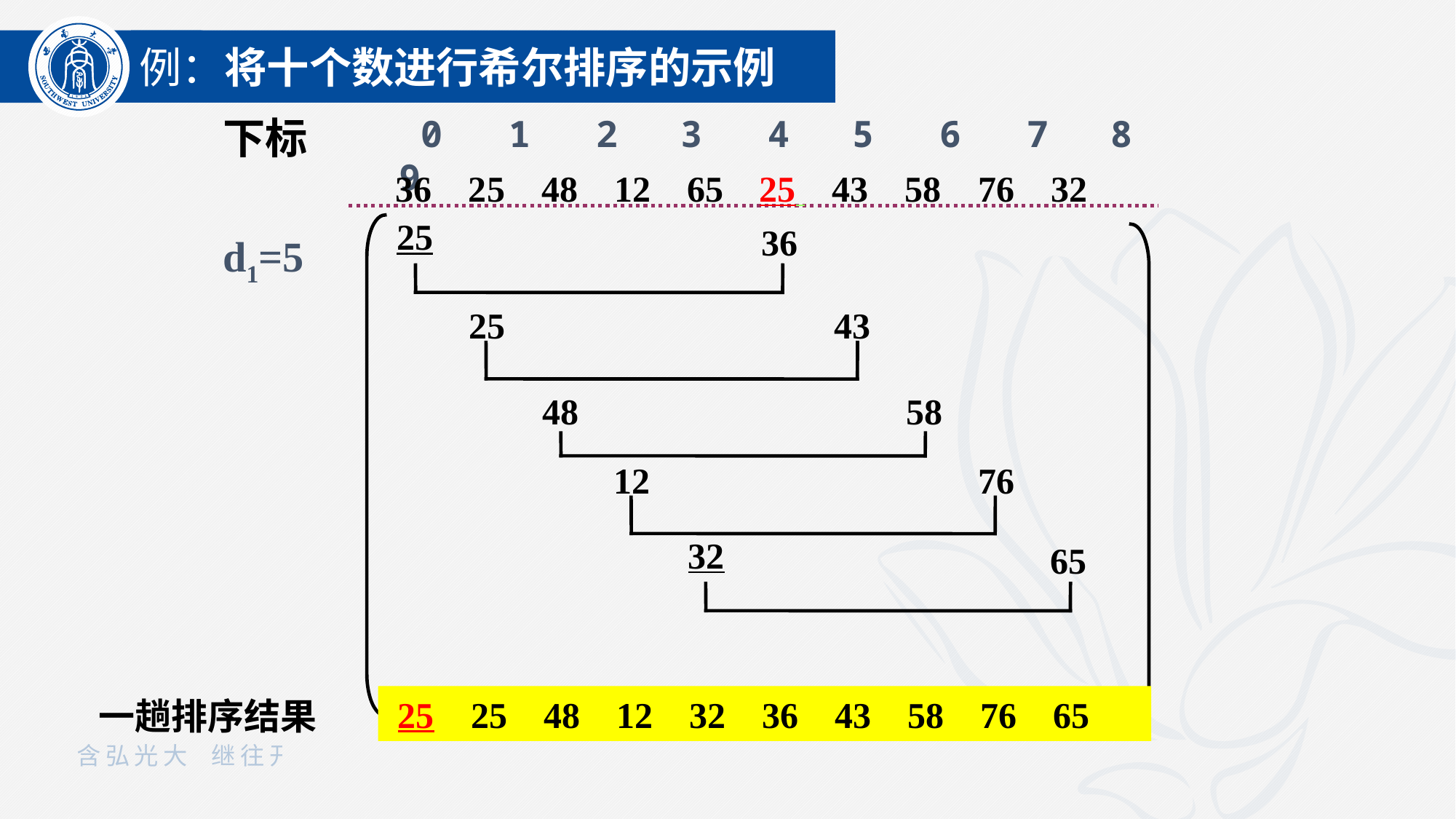

例：将十个数进行希尔排序的示例

下标
  0   1   2         3   4         5   6   7      8   9
 36    25    48    12    65    25    43    58    76    32

d1=5

25
36

25
43

48
58

12
76

32
65

 25    25    48    12    32    36    43    58    76    65
一趟排序结果